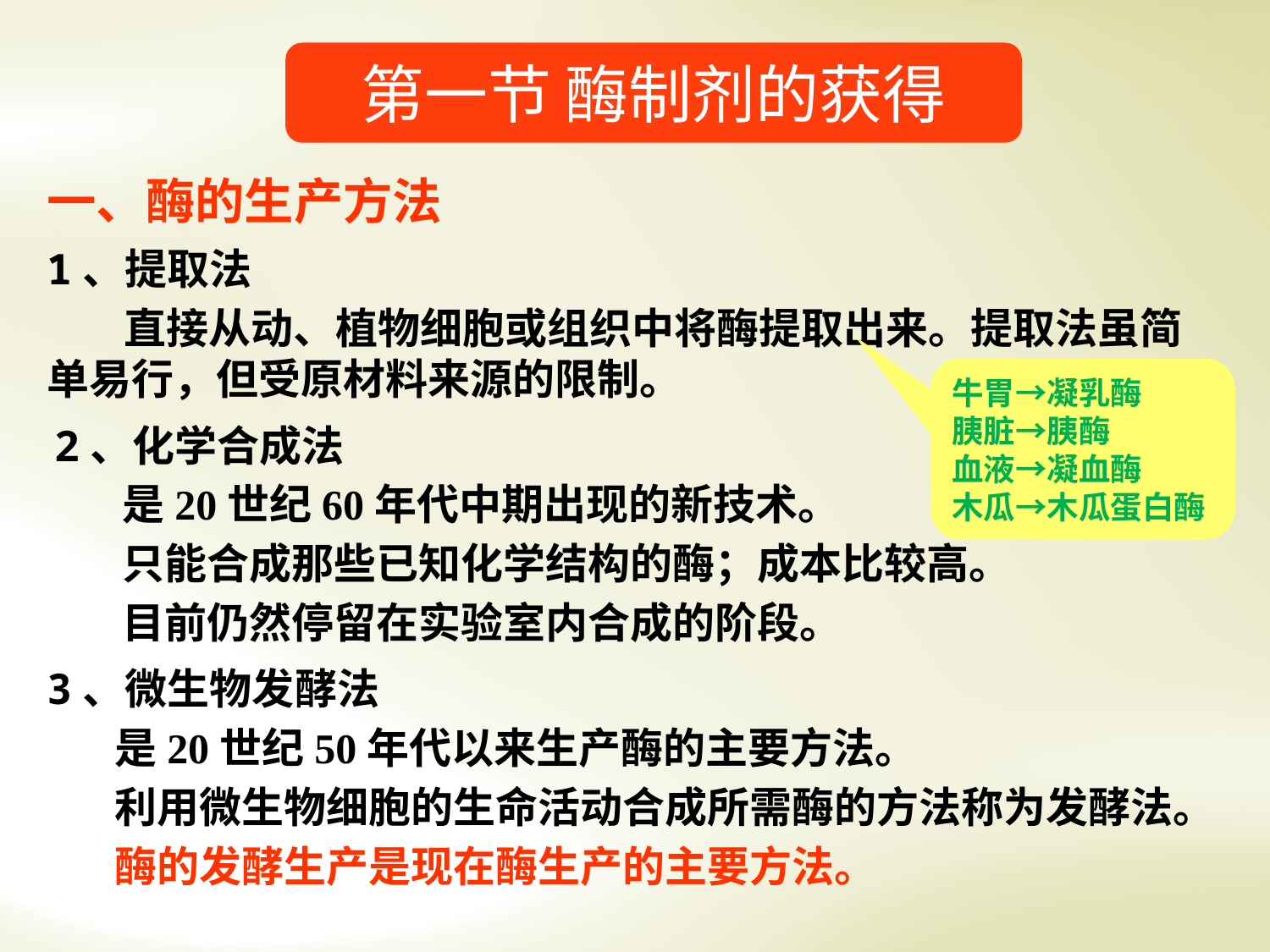

第一节 酶制剂的获得
一、酶的生产方法
1、提取法
       直接从动、植物细胞或组织中将酶提取出来。提取法虽简单易行，但受原材料来源的限制。
牛胃→凝乳酶
胰脏→胰酶
血液→凝血酶
木瓜→木瓜蛋白酶
2、化学合成法
      是20世纪60年代中期出现的新技术。
      只能合成那些已知化学结构的酶；成本比较高。
      目前仍然停留在实验室内合成的阶段。
3、微生物发酵法
      是20世纪50年代以来生产酶的主要方法。
      利用微生物细胞的生命活动合成所需酶的方法称为发酵法。
      酶的发酵生产是现在酶生产的主要方法。